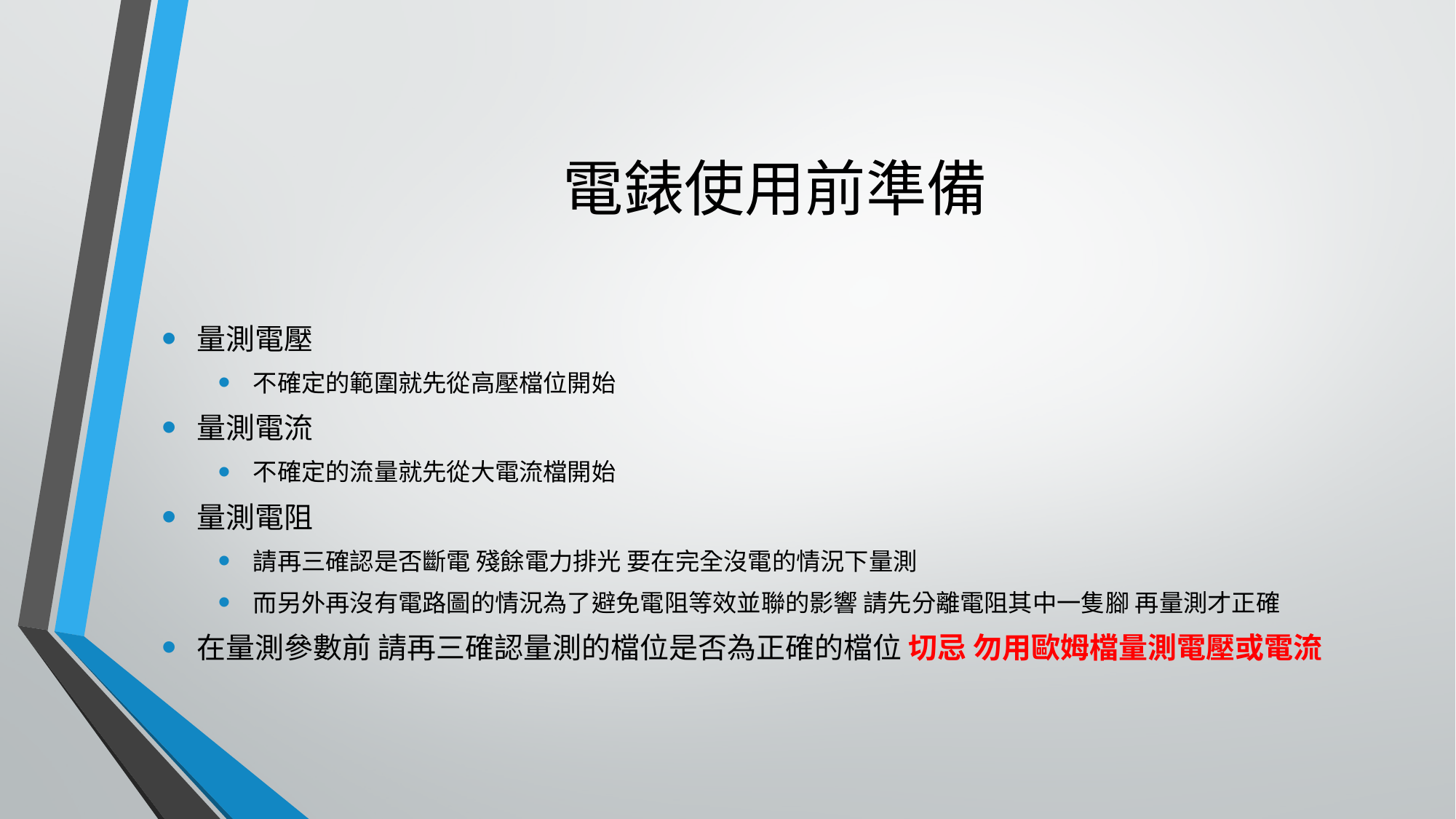

# 電錶使用前準備
量測電壓
不確定的範圍就先從高壓檔位開始
量測電流
不確定的流量就先從大電流檔開始
量測電阻
請再三確認是否斷電 殘餘電力排光 要在完全沒電的情況下量測
而另外再沒有電路圖的情況為了避免電阻等效並聯的影響 請先分離電阻其中一隻腳 再量測才正確
在量測參數前 請再三確認量測的檔位是否為正確的檔位 切忌 勿用歐姆檔量測電壓或電流